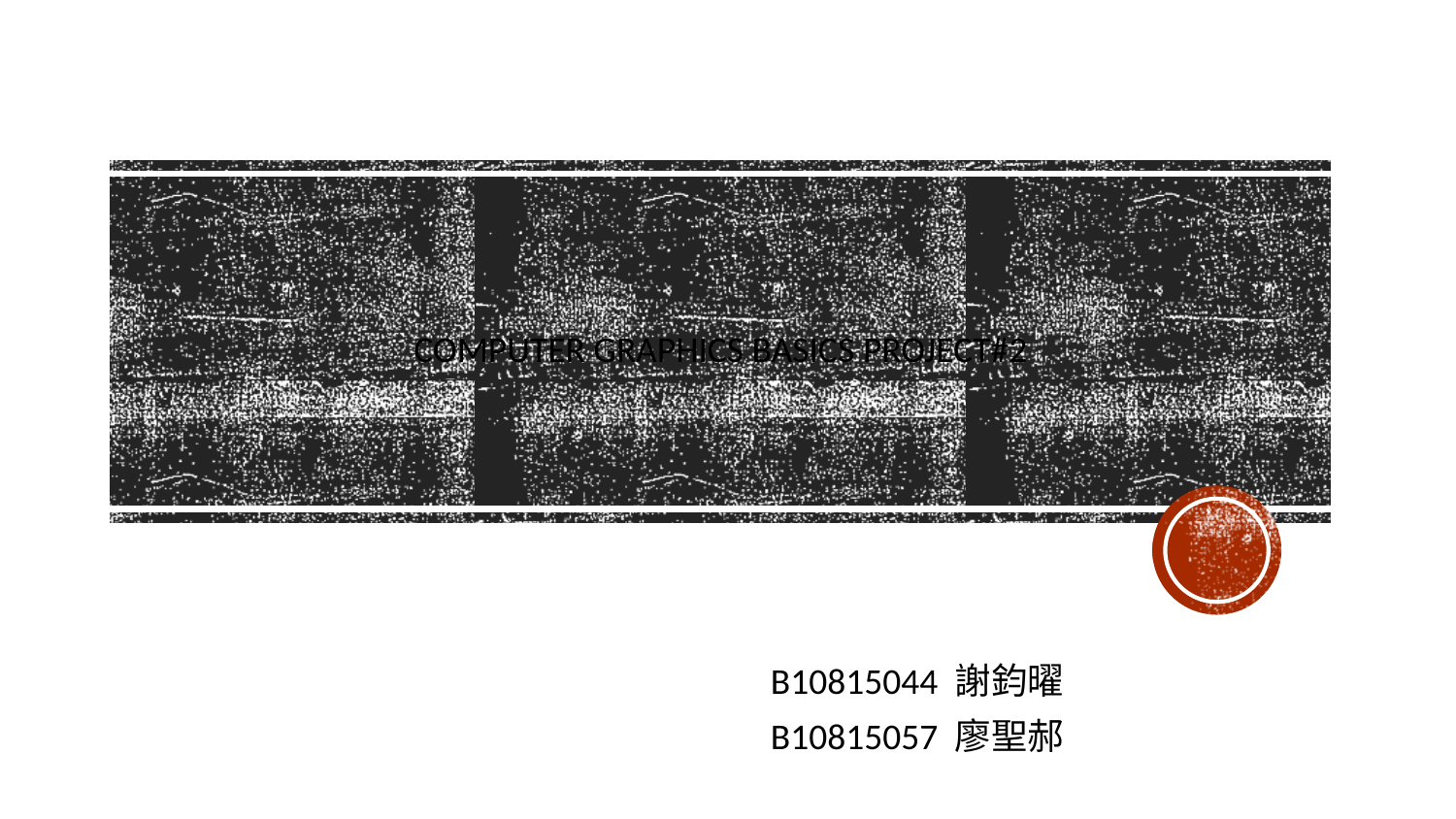

# Computer Graphics Basics Project#2
B10815044 謝鈞曜
B10815057 廖聖郝